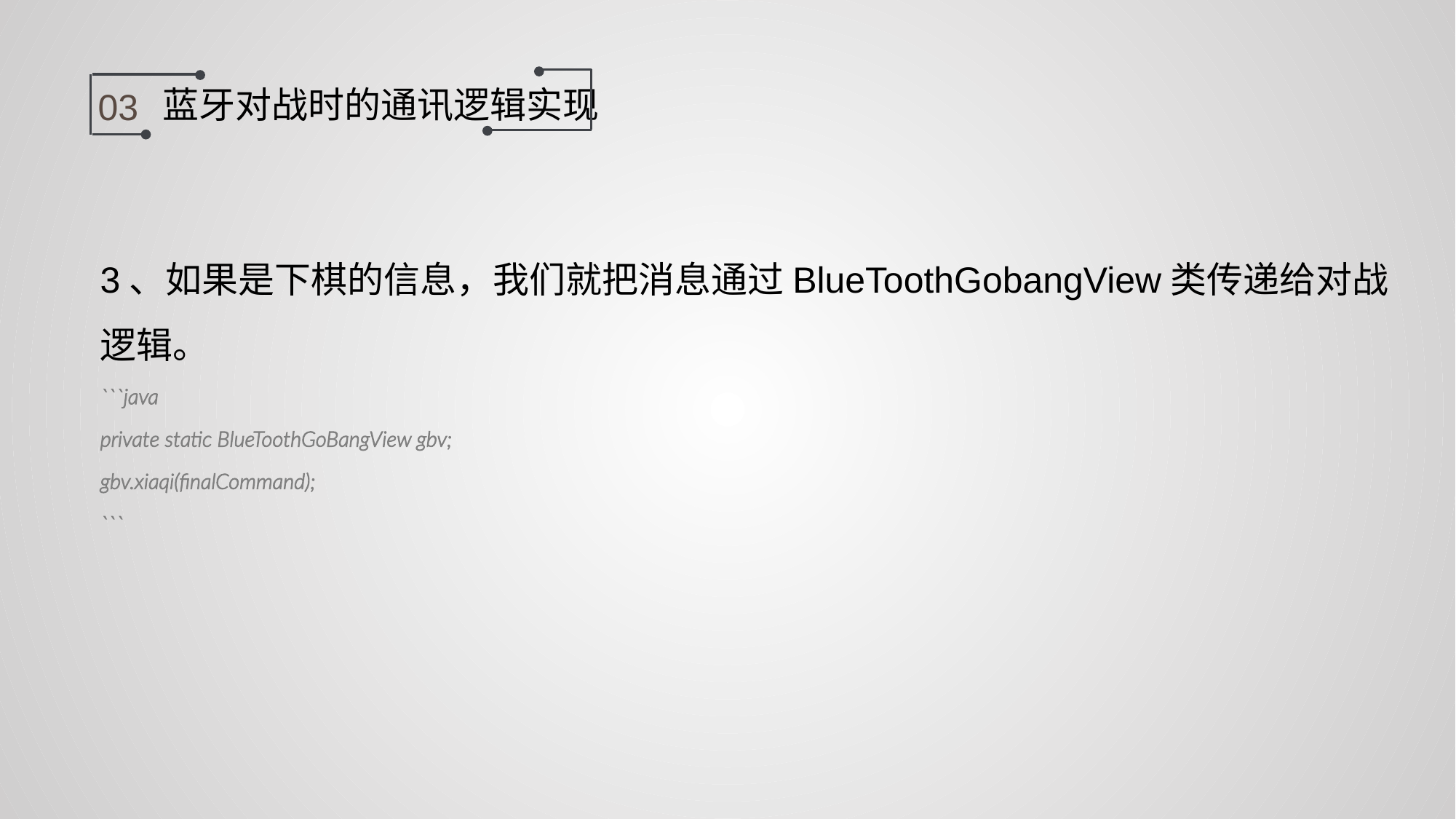

蓝牙对战时的通讯逻辑实现
03
3、如果是下棋的信息，我们就把消息通过BlueToothGobangView类传递给对战逻辑。
```java
private static BlueToothGoBangView gbv;
gbv.xiaqi(finalCommand);
```